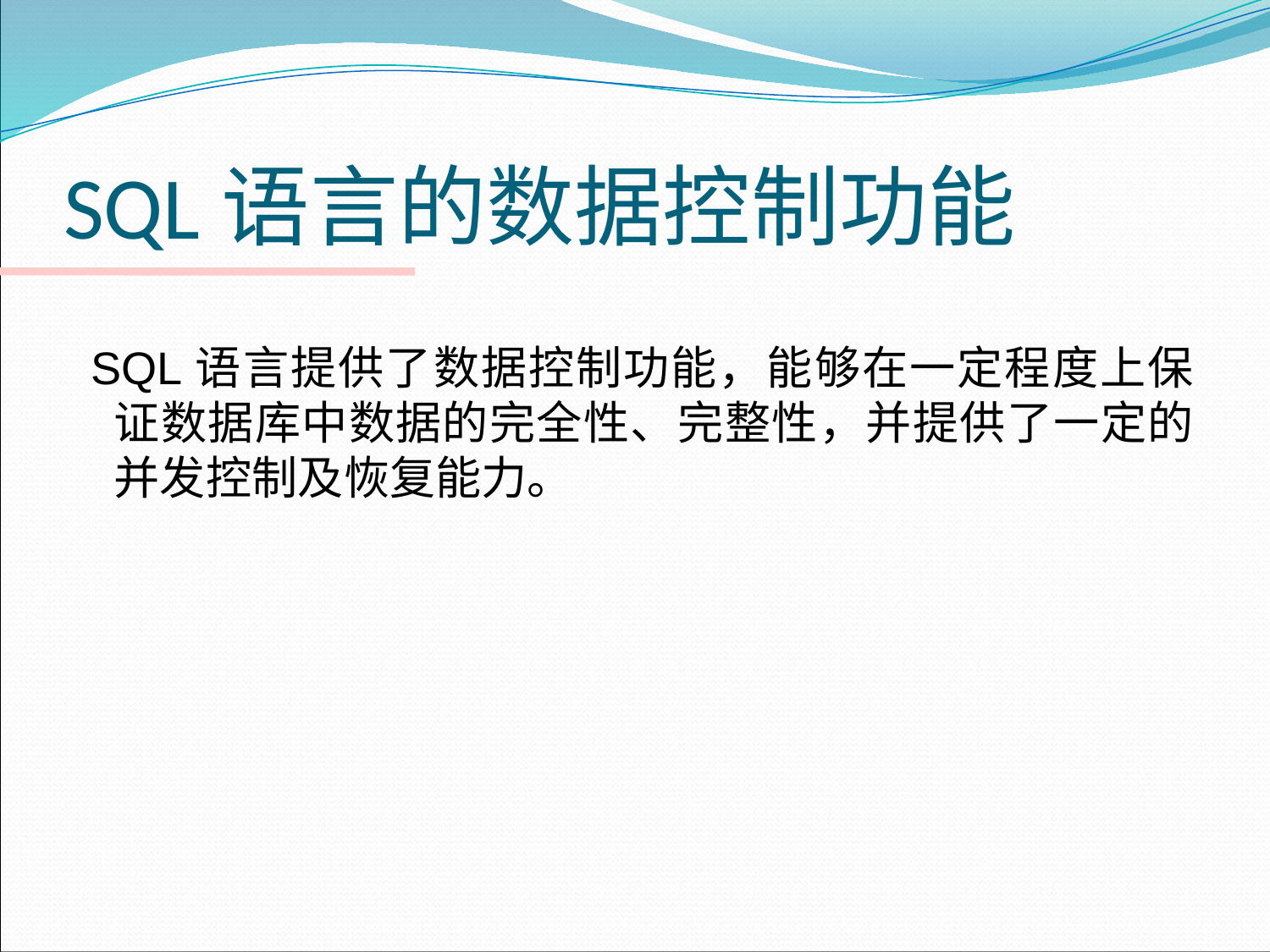

# SQL语言的数据控制功能

 SQL语言提供了数据控制功能，能够在一定程度上保证数据库中数据的完全性、完整性，并提供了一定的并发控制及恢复能力。

455